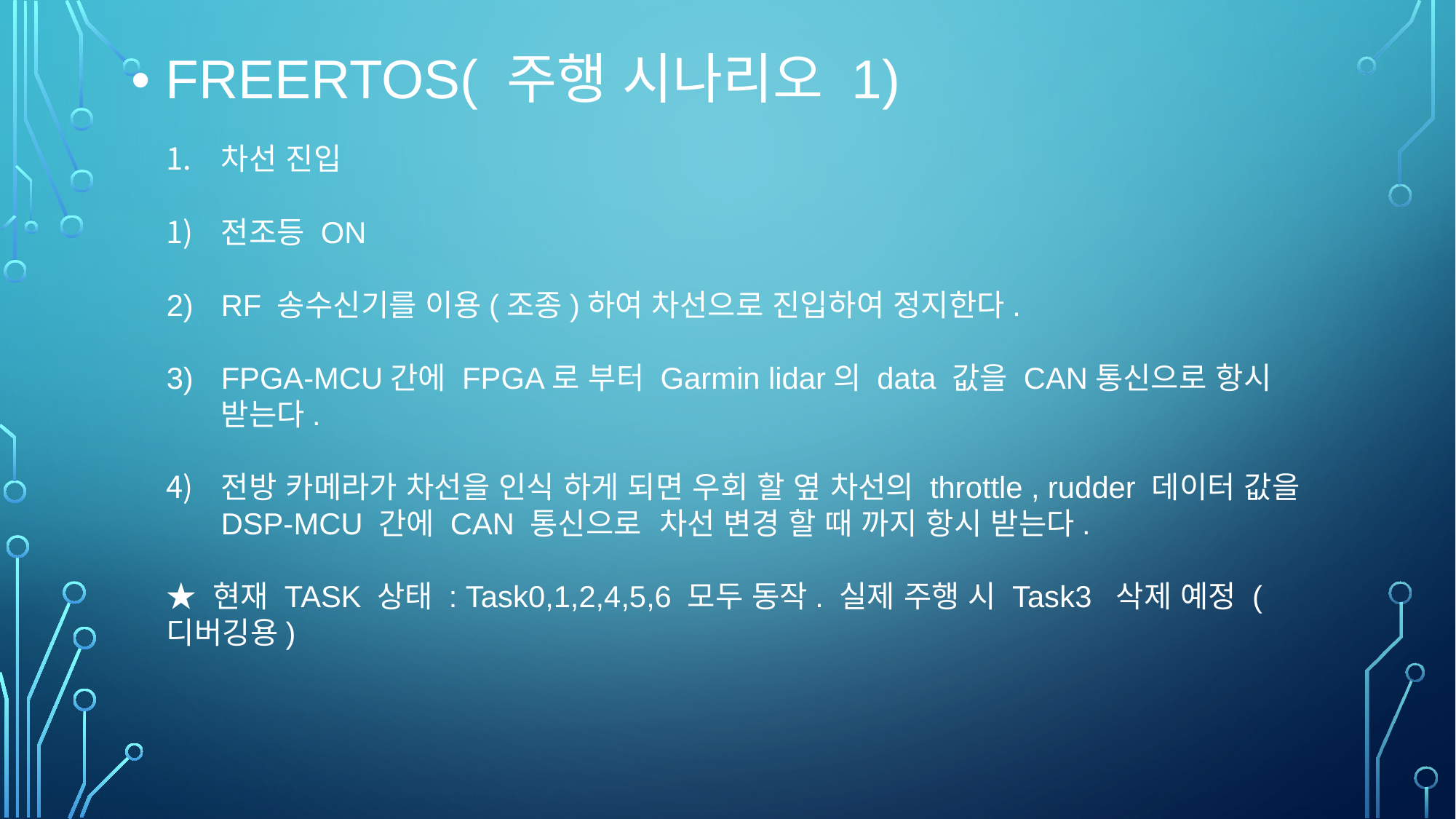

• Freertos( 주행 시나리오 1)
차선 진입

전조등 ON

RF 송수신기를 이용(조종)하여 차선으로 진입하여 정지한다.

FPGA-MCU간에 FPGA로 부터 Garmin lidar의 data 값을 CAN통신으로 항시 받는다.

전방 카메라가 차선을 인식 하게 되면 우회 할 옆 차선의 throttle , rudder 데이터 값을 DSP-MCU 간에 CAN 통신으로  차선 변경 할 때 까지 항시 받는다.

★ 현재 TASK 상태 : Task0,1,2,4,5,6 모두 동작. 실제 주행 시 Task3  삭제 예정 (디버깅용)